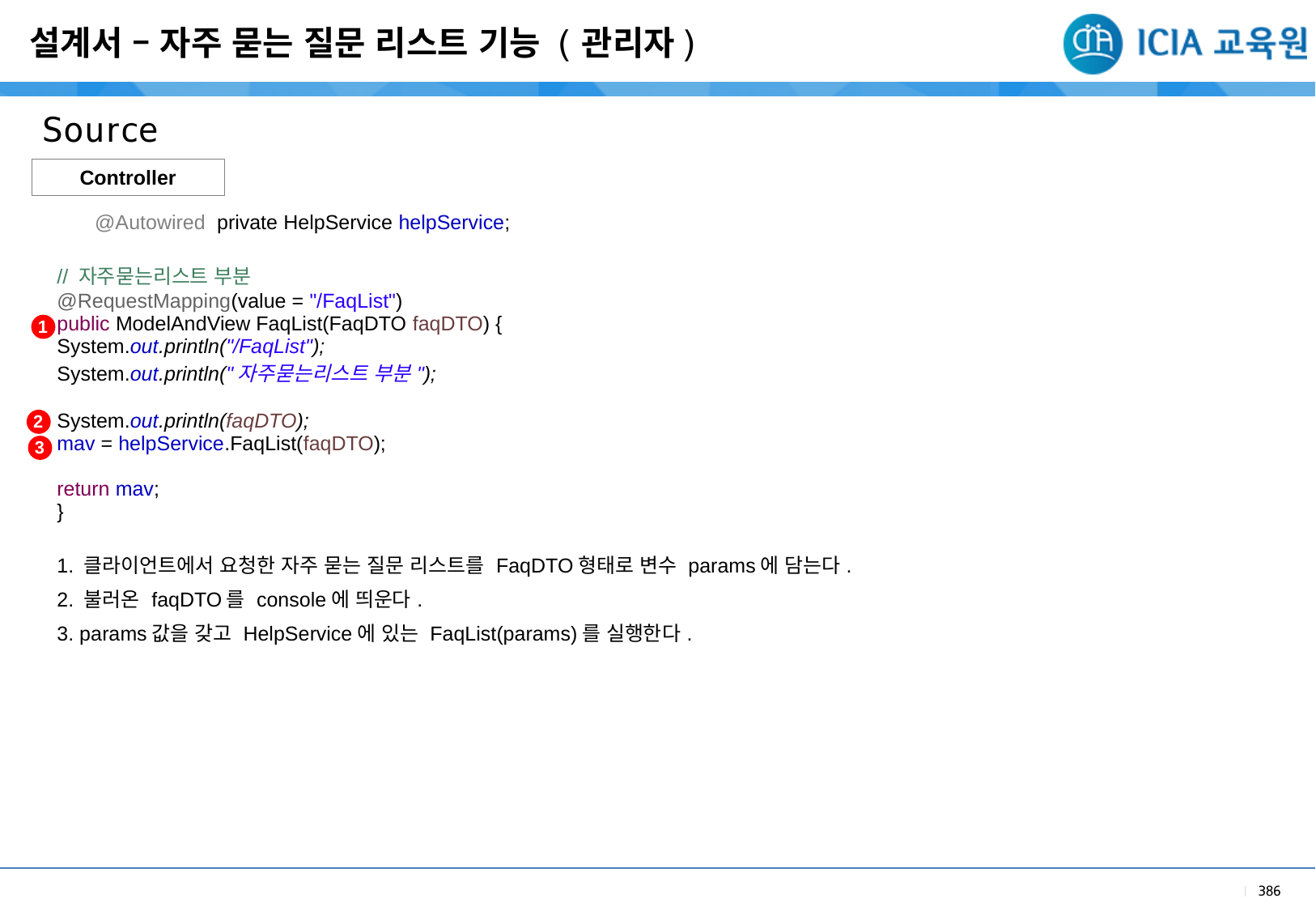

설계서 – 자주 묻는 질문 리스트 기능 (관리자)
Source
Controller
| @Autowired private HelpService helpService; // 자주묻는리스트 부분 @RequestMapping(value = "/FaqList") public ModelAndView FaqList(FaqDTO faqDTO) { System.out.println("/FaqList"); System.out.println("자주묻는리스트 부분"); System.out.println(faqDTO); mav = helpService.FaqList(faqDTO); return mav; } |
| --- |
| 1. 클라이언트에서 요청한 자주 묻는 질문 리스트를 FaqDTO형태로 변수 params에 담는다. 2. 불러온 faqDTO를 console에 띄운다. 3. params값을 갖고 HelpService에 있는 FaqList(params)를 실행한다. |
1

2

3